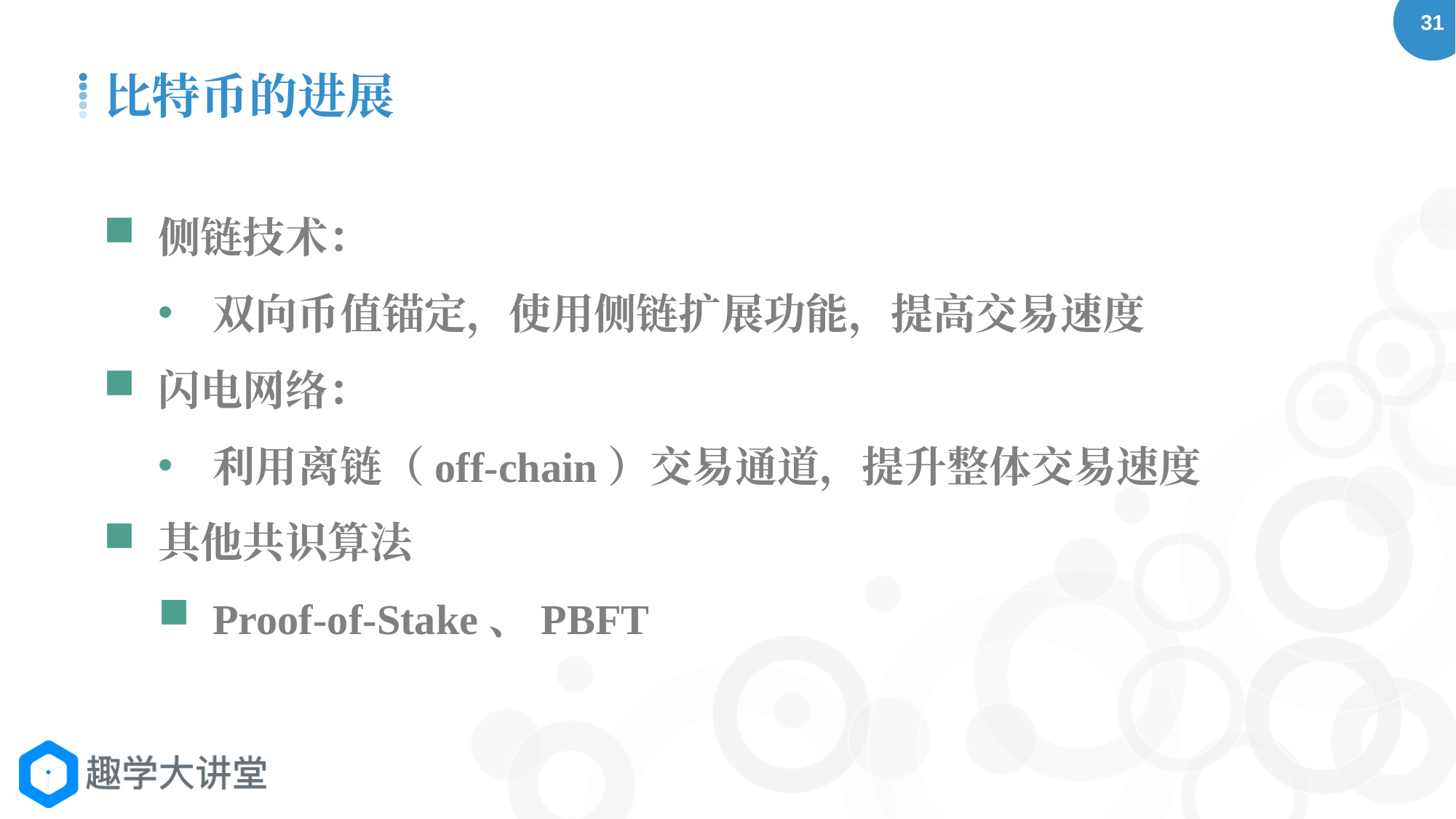

比特币的进展
侧链技术：
双向币值锚定，使用侧链扩展功能，提高交易速度
闪电网络：
利用离链（off-chain）交易通道，提升整体交易速度
其他共识算法
Proof-of-Stake、PBFT